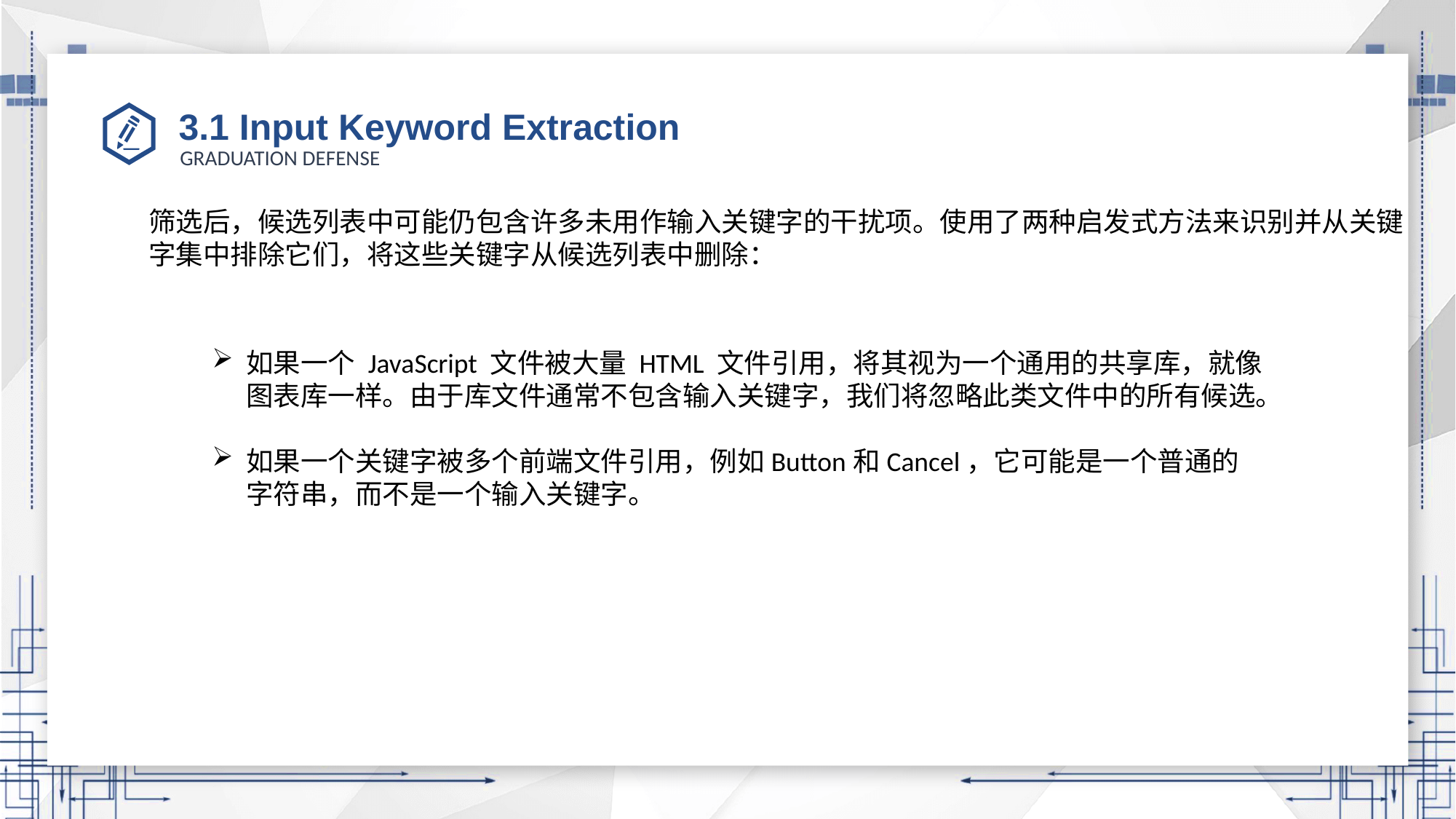

# 3.1 Input Keyword Extraction
筛选后，候选列表中可能仍包含许多未用作输入关键字的干扰项。使用了两种启发式方法来识别并从关键字集中排除它们，将这些关键字从候选列表中删除：
如果一个 JavaScript 文件被大量 HTML 文件引用，将其视为一个通用的共享库，就像图表库一样。由于库文件通常不包含输入关键字，我们将忽略此类文件中的所有候选。

如果一个关键字被多个前端文件引用，例如Button和Cancel，它可能是一个普通的字符串，而不是一个输入关键字。